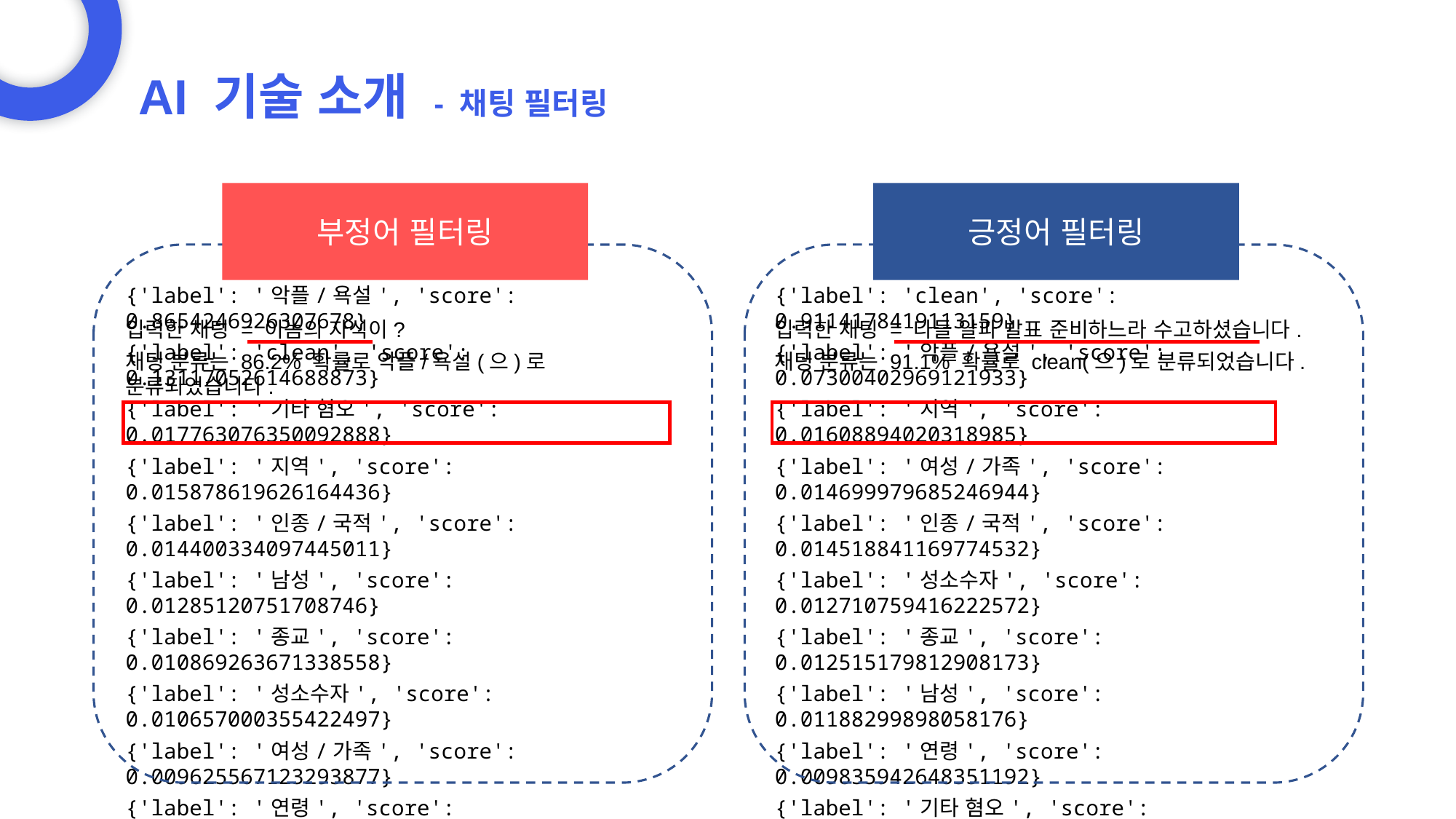

AI 기술 소개 - 채팅 필터링
긍정어 필터링
부정어 필터링

입력한 채팅 = 이놈의 자식이?
채팅 분류는 86.2% 확률로 악플/욕설(으)로 분류되었습니다.
{'label': '악플/욕설', 'score': 0.8654246926307678}
{'label': 'clean', 'score': 0.13117052614688873}
{'label': '기타 혐오', 'score': 0.017763076350092888}
{'label': '지역', 'score': 0.015878619626164436}
{'label': '인종/국적', 'score': 0.014400334097445011}
{'label': '남성', 'score': 0.01285120751708746}
{'label': '종교', 'score': 0.010869263671338558}
{'label': '성소수자', 'score': 0.010657000355422497}
{'label': '여성/가족', 'score': 0.009625567123293877}
{'label': '연령', 'score': 0.009516879916191101}

입력한 채팅 = 다들 알파 발표 준비하느라 수고하셨습니다.
채팅 분류는 91.1% 확률로 clean(으)로 분류되었습니다.
{'label': 'clean', 'score': 0.9114178419113159}
{'label': '악플/욕설', 'score': 0.07300402969121933}
{'label': '지역', 'score': 0.01608894020318985}
{'label': '여성/가족', 'score': 0.014699979685246944}
{'label': '인종/국적', 'score': 0.014518841169774532}
{'label': '성소수자', 'score': 0.012710759416222572}
{'label': '종교', 'score': 0.012515179812908173}
{'label': '남성', 'score': 0.01188299898058176}
{'label': '연령', 'score': 0.009835942648351192}
{'label': '기타 혐오', 'score': 0.009417588822543621}